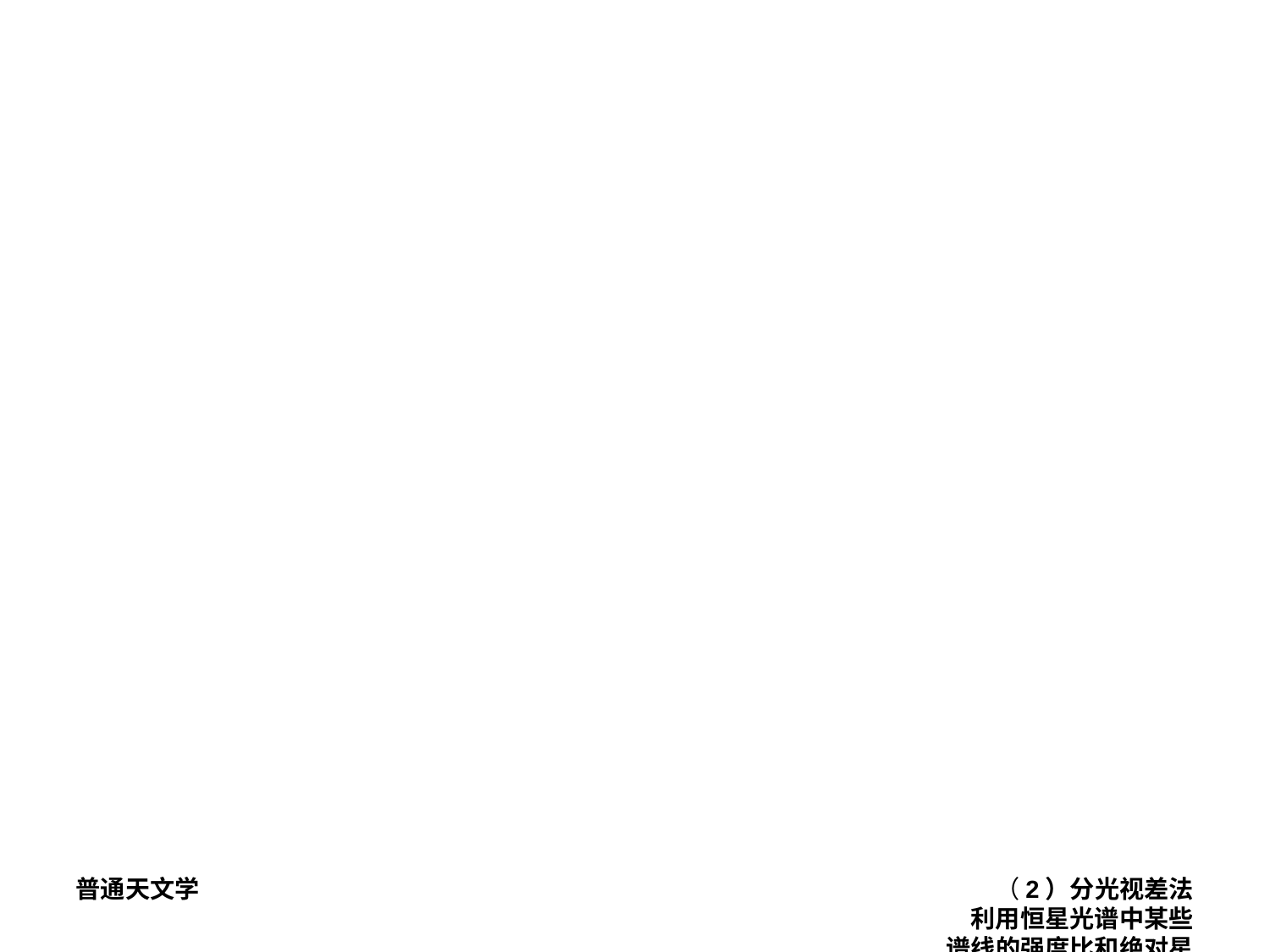

（2）分光视差法
       利用恒星光谱中某些谱线的强度比和绝对星等的线性经验关系，即由测定一些谱线对的强度比求绝对星等，进而求出距离。
                             M=m+5-5lgr

普通天文学